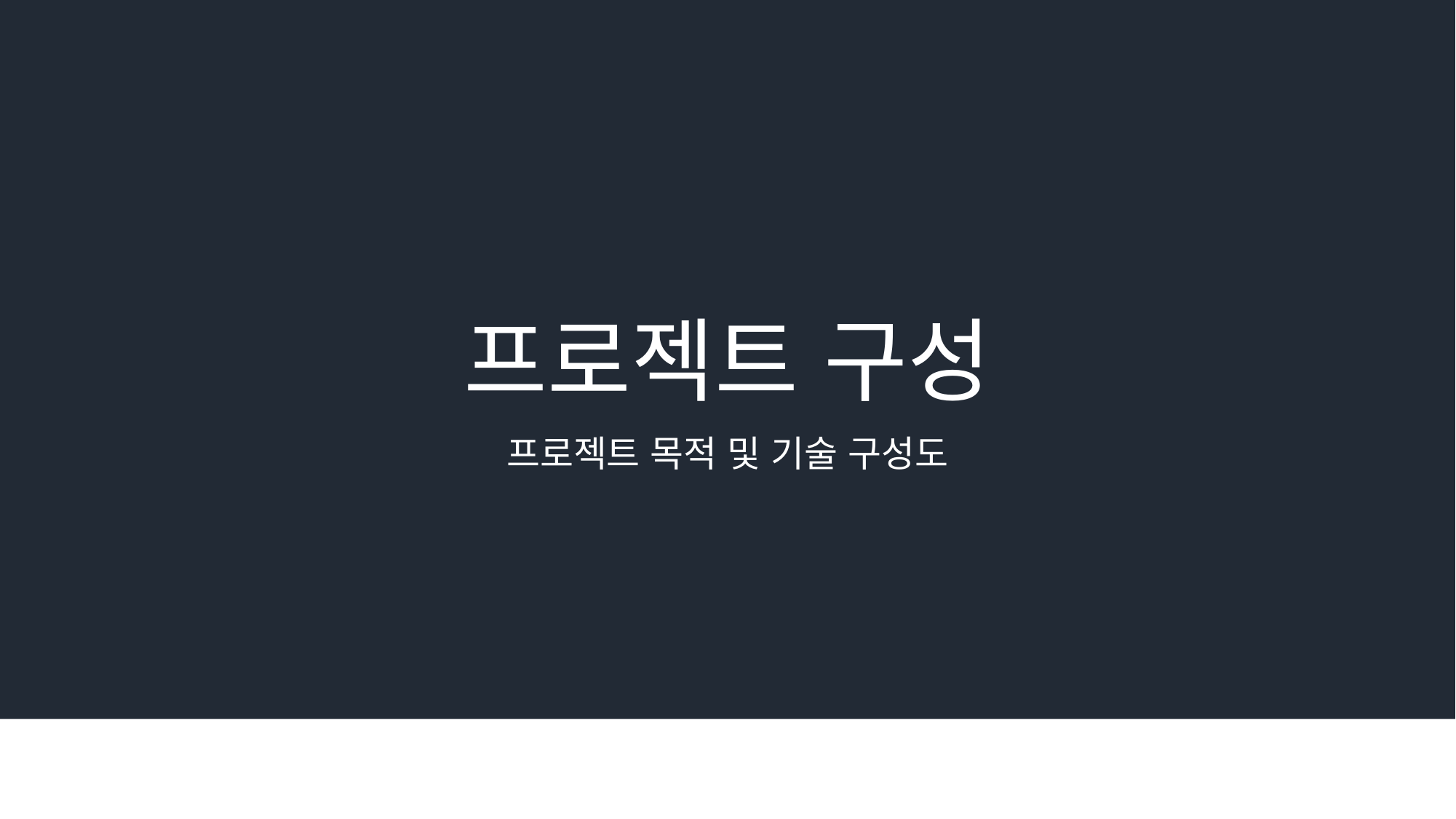

# 프로젝트 구성
프로젝트 목적 및 기술 구성도